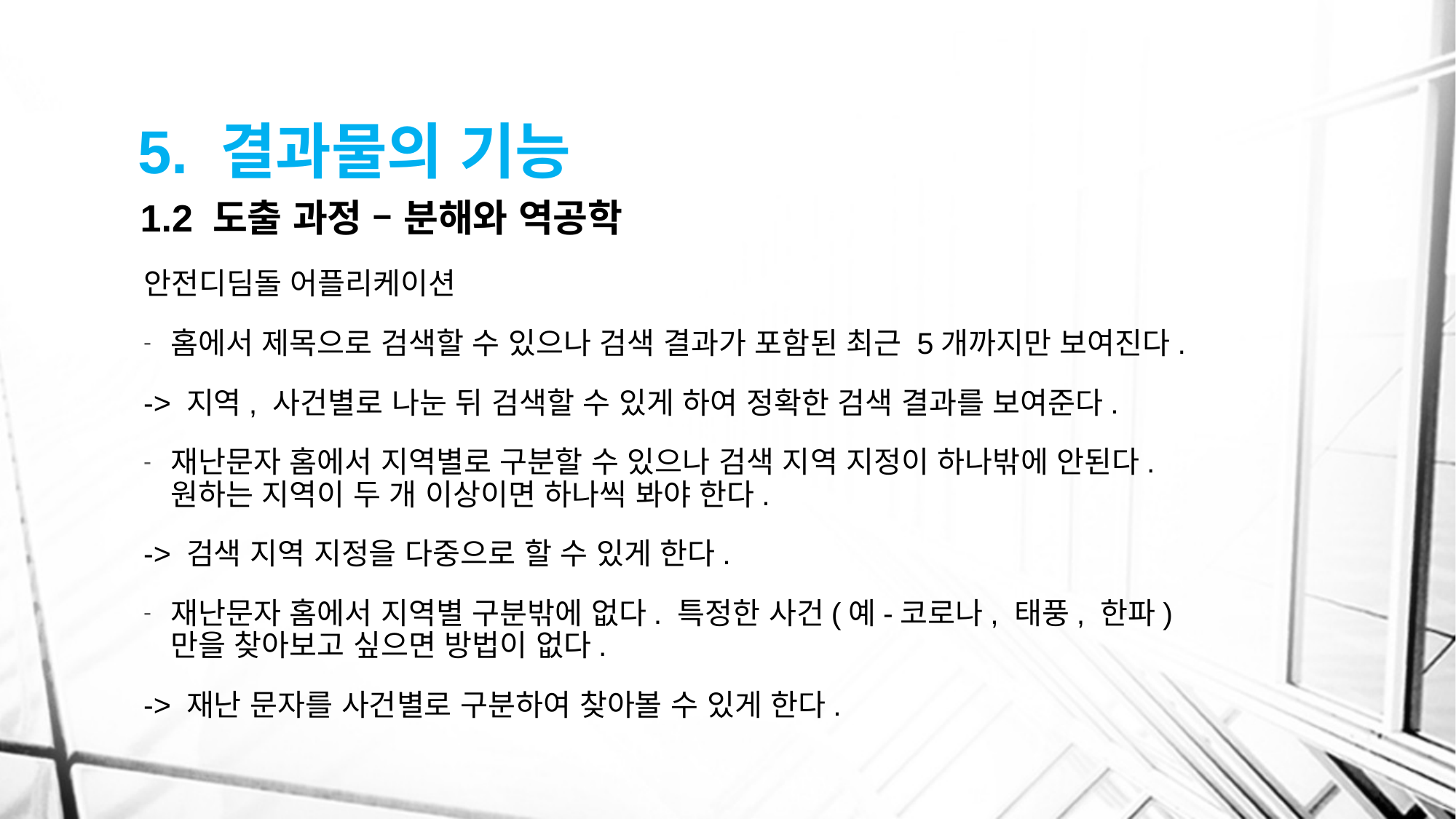

# 5. 결과물의 기능
1.2 도출 과정 – 분해와 역공학
안전디딤돌 어플리케이션
홈에서 제목으로 검색할 수 있으나 검색 결과가 포함된 최근 5개까지만 보여진다.
-> 지역, 사건별로 나눈 뒤 검색할 수 있게 하여 정확한 검색 결과를 보여준다.
재난문자 홈에서 지역별로 구분할 수 있으나 검색 지역 지정이 하나밖에 안된다.원하는 지역이 두 개 이상이면 하나씩 봐야 한다.
-> 검색 지역 지정을 다중으로 할 수 있게 한다.
재난문자 홈에서 지역별 구분밖에 없다. 특정한 사건(예-코로나, 태풍, 한파)만을 찾아보고 싶으면 방법이 없다.
-> 재난 문자를 사건별로 구분하여 찾아볼 수 있게 한다.